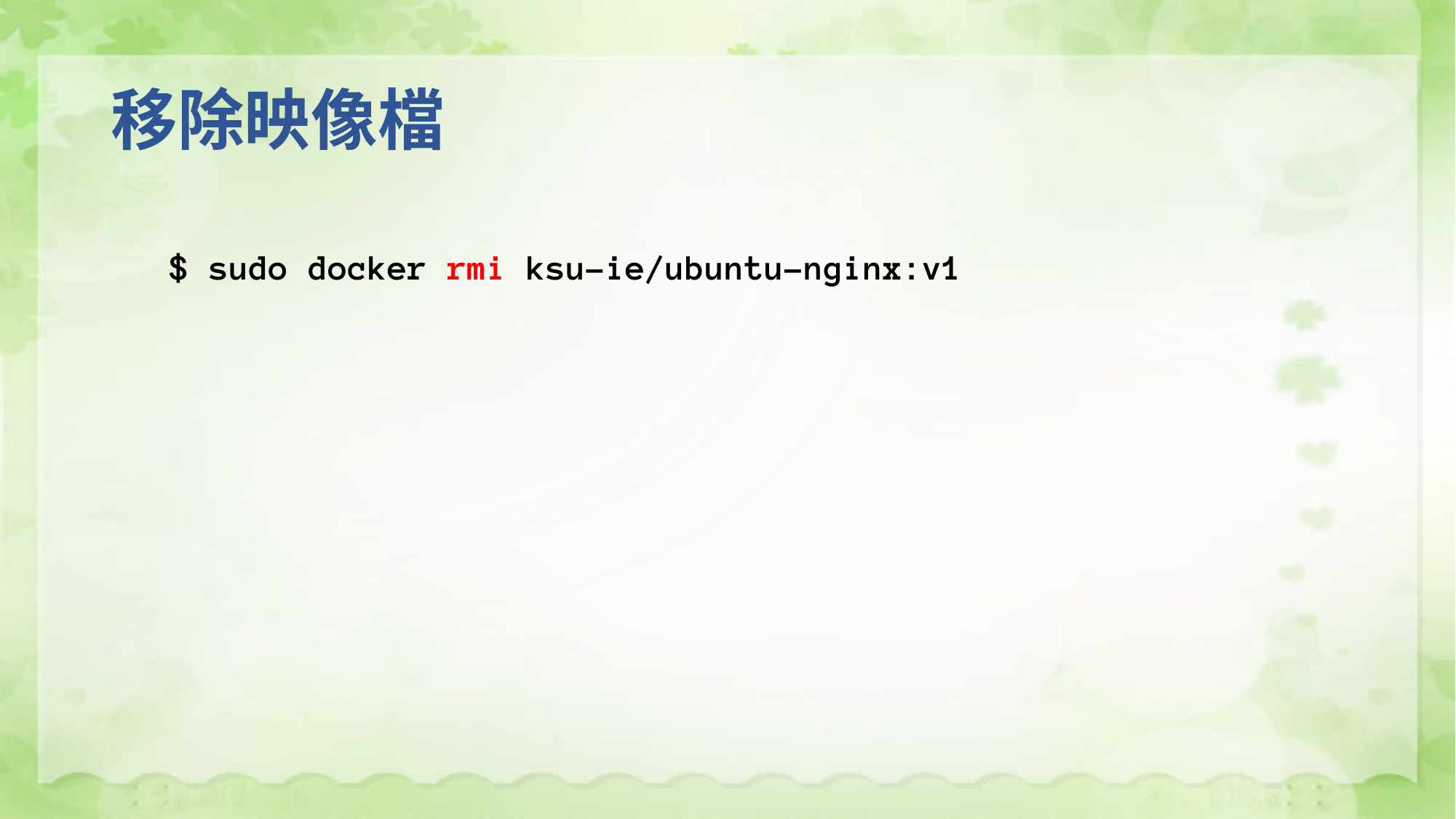

# 移除映像檔
$ sudo docker rmi ksu-ie/ubuntu-nginx:v1